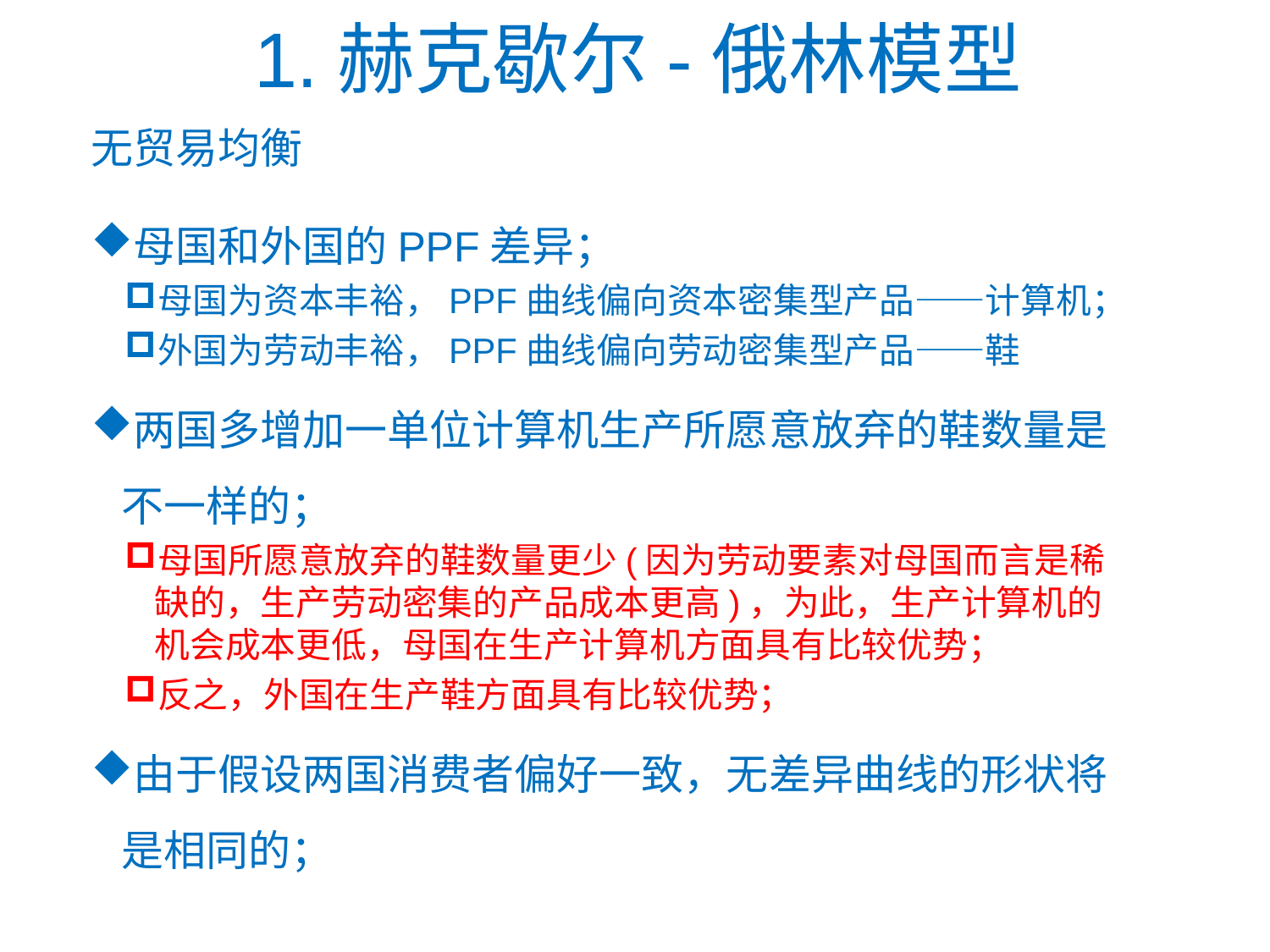

# 1.赫克歇尔-俄林模型
无贸易均衡
母国和外国的PPF差异；
母国为资本丰裕，PPF曲线偏向资本密集型产品——计算机；
外国为劳动丰裕，PPF曲线偏向劳动密集型产品——鞋
两国多增加一单位计算机生产所愿意放弃的鞋数量是不一样的；
母国所愿意放弃的鞋数量更少(因为劳动要素对母国而言是稀缺的，生产劳动密集的产品成本更高)，为此，生产计算机的机会成本更低，母国在生产计算机方面具有比较优势；
反之，外国在生产鞋方面具有比较优势；
由于假设两国消费者偏好一致，无差异曲线的形状将是相同的；